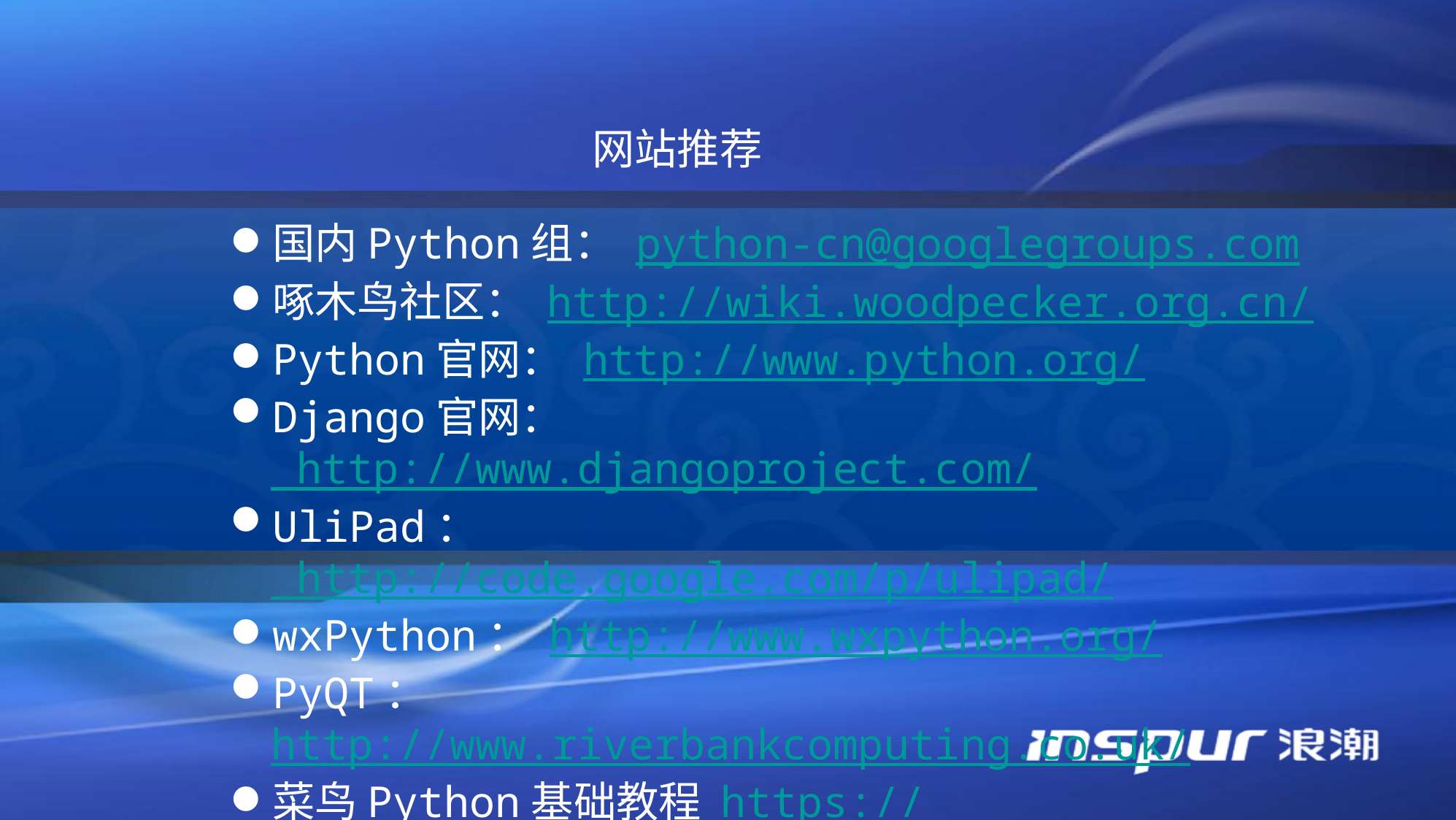

网站推荐
国内Python组： python-cn@googlegroups.com
啄木鸟社区： http://wiki.woodpecker.org.cn/
Python官网： http://www.python.org/
Django官网： http://www.djangoproject.com/
UliPad： http://code.google.com/p/ulipad/
wxPython： http://www.wxpython.org/
PyQT：http://www.riverbankcomputing.co.uk/
菜鸟Python基础教程 https://www.runoob.com/python/
W3C school https://www.w3cschool.cn/python/